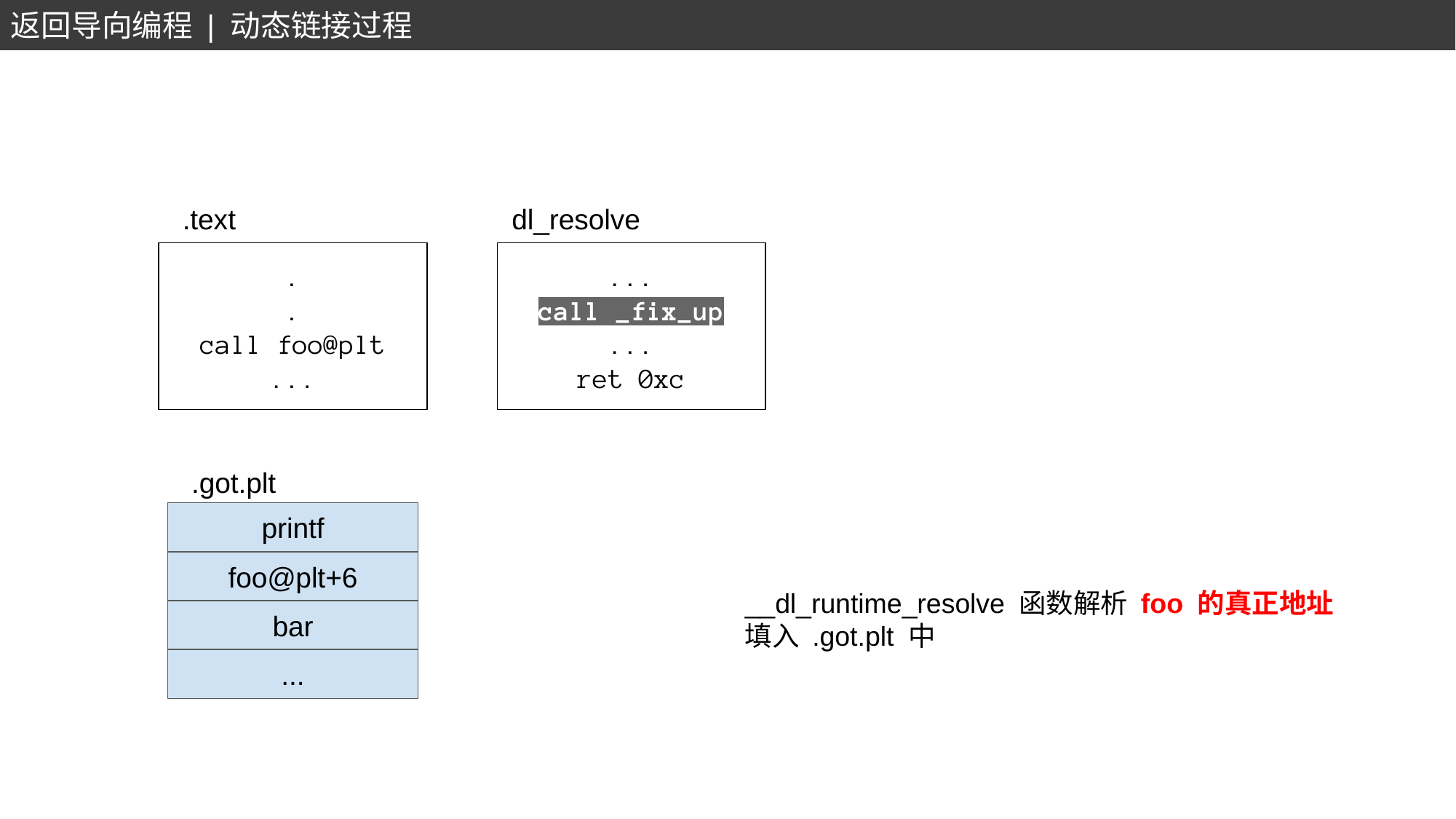

返回导向编程 | 动态链接过程
.text
dl_resolve
.
.
call foo@plt
...
...
call _fix_up
...
ret 0xc
.got.plt
printf
foo@plt+6
__dl_runtime_resolve 函数解析 foo 的真正地址
填入 .got.plt 中
bar
...